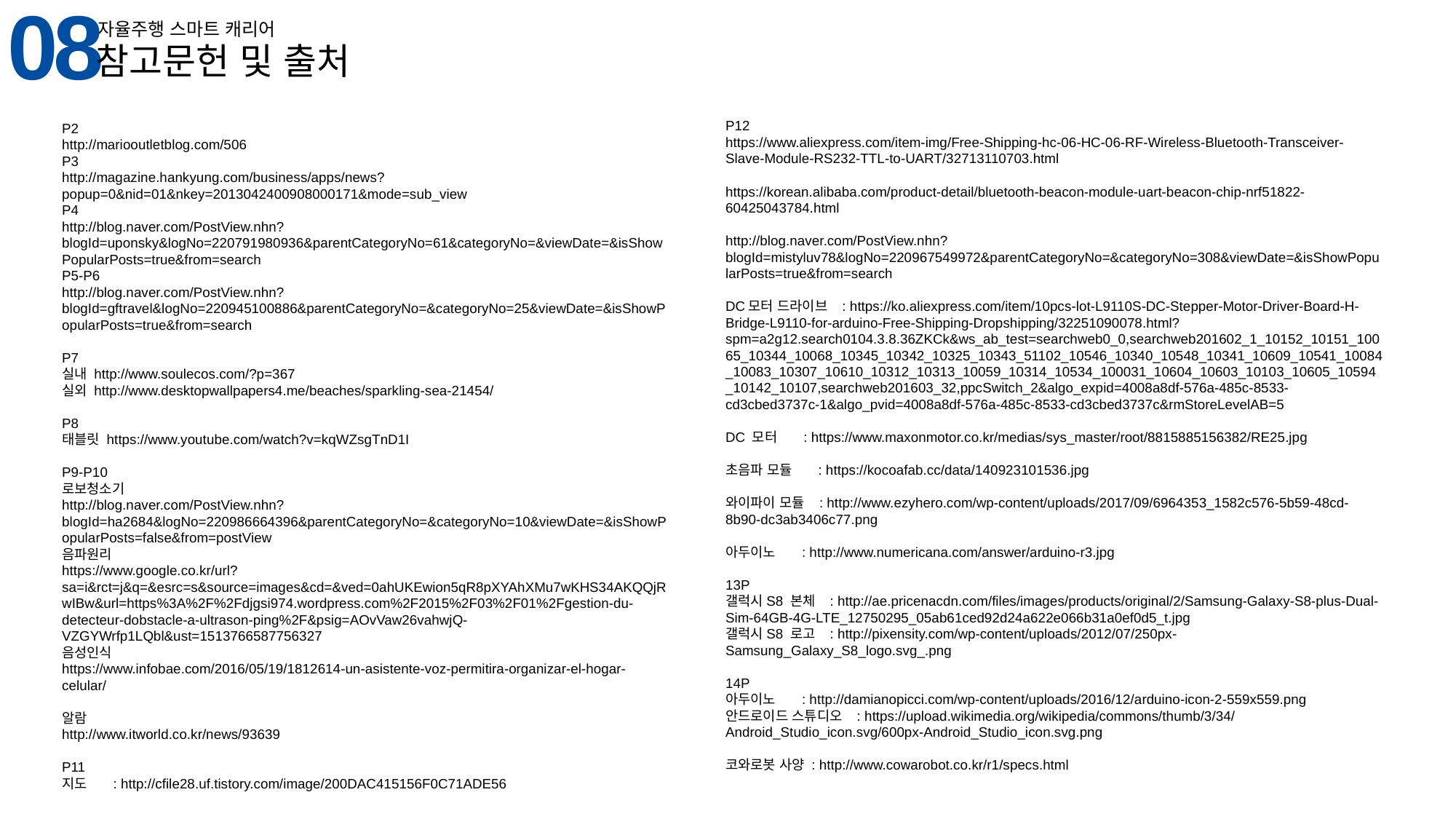

08
자율주행 스마트 캐리어
참고문헌 및 출처

P12
https://www.aliexpress.com/item-img/Free-Shipping-hc-06-HC-06-RF-Wireless-Bluetooth-Transceiver-Slave-Module-RS232-TTL-to-UART/32713110703.html

https://korean.alibaba.com/product-detail/bluetooth-beacon-module-uart-beacon-chip-nrf51822-60425043784.html

http://blog.naver.com/PostView.nhn?blogId=mistyluv78&logNo=220967549972&parentCategoryNo=&categoryNo=308&viewDate=&isShowPopularPosts=true&from=search

DC모터 드라이브   : https://ko.aliexpress.com/item/10pcs-lot-L9110S-DC-Stepper-Motor-Driver-Board-H-Bridge-L9110-for-arduino-Free-Shipping-Dropshipping/32251090078.html?spm=a2g12.search0104.3.8.36ZKCk&ws_ab_test=searchweb0_0,searchweb201602_1_10152_10151_10065_10344_10068_10345_10342_10325_10343_51102_10546_10340_10548_10341_10609_10541_10084_10083_10307_10610_10312_10313_10059_10314_10534_100031_10604_10603_10103_10605_10594_10142_10107,searchweb201603_32,ppcSwitch_2&algo_expid=4008a8df-576a-485c-8533-cd3cbed3737c-1&algo_pvid=4008a8df-576a-485c-8533-cd3cbed3737c&rmStoreLevelAB=5

DC 모터      : https://www.maxonmotor.co.kr/medias/sys_master/root/8815885156382/RE25.jpg

초음파 모듈      : https://kocoafab.cc/data/140923101536.jpg

와이파이 모듈   : http://www.ezyhero.com/wp-content/uploads/2017/09/6964353_1582c576-5b59-48cd-8b90-dc3ab3406c77.png

아두이노      : http://www.numericana.com/answer/arduino-r3.jpg

13P
갤럭시S8 본체   : http://ae.pricenacdn.com/files/images/products/original/2/Samsung-Galaxy-S8-plus-Dual-Sim-64GB-4G-LTE_12750295_05ab61ced92d24a622e066b31a0ef0d5_t.jpg
갤럭시S8 로고   : http://pixensity.com/wp-content/uploads/2012/07/250px-Samsung_Galaxy_S8_logo.svg_.png

14P
아두이노      : http://damianopicci.com/wp-content/uploads/2016/12/arduino-icon-2-559x559.png
안드로이드 스튜디오   : https://upload.wikimedia.org/wikipedia/commons/thumb/3/34/Android_Studio_icon.svg/600px-Android_Studio_icon.svg.png

코와로봇 사양 : http://www.cowarobot.co.kr/r1/specs.html
P2
http://mariooutletblog.com/506
P3
http://magazine.hankyung.com/business/apps/news?popup=0&nid=01&nkey=2013042400908000171&mode=sub_view
P4
http://blog.naver.com/PostView.nhn?blogId=uponsky&logNo=220791980936&parentCategoryNo=61&categoryNo=&viewDate=&isShowPopularPosts=true&from=search
P5-P6
http://blog.naver.com/PostView.nhn?blogId=gftravel&logNo=220945100886&parentCategoryNo=&categoryNo=25&viewDate=&isShowPopularPosts=true&from=search

P7
실내 http://www.soulecos.com/?p=367
실외 http://www.desktopwallpapers4.me/beaches/sparkling-sea-21454/

P8
태블릿 https://www.youtube.com/watch?v=kqWZsgTnD1I

P9-P10
로보청소기
http://blog.naver.com/PostView.nhn?blogId=ha2684&logNo=220986664396&parentCategoryNo=&categoryNo=10&viewDate=&isShowPopularPosts=false&from=postView
음파원리
https://www.google.co.kr/url?sa=i&rct=j&q=&esrc=s&source=images&cd=&ved=0ahUKEwion5qR8pXYAhXMu7wKHS34AKQQjRwIBw&url=https%3A%2F%2Fdjgsi974.wordpress.com%2F2015%2F03%2F01%2Fgestion-du-detecteur-dobstacle-a-ultrason-ping%2F&psig=AOvVaw26vahwjQ-VZGYWrfp1LQbl&ust=1513766587756327
음성인식
https://www.infobae.com/2016/05/19/1812614-un-asistente-voz-permitira-organizar-el-hogar-celular/

알람
http://www.itworld.co.kr/news/93639

P11
지도      : http://cfile28.uf.tistory.com/image/200DAC415156F0C71ADE56